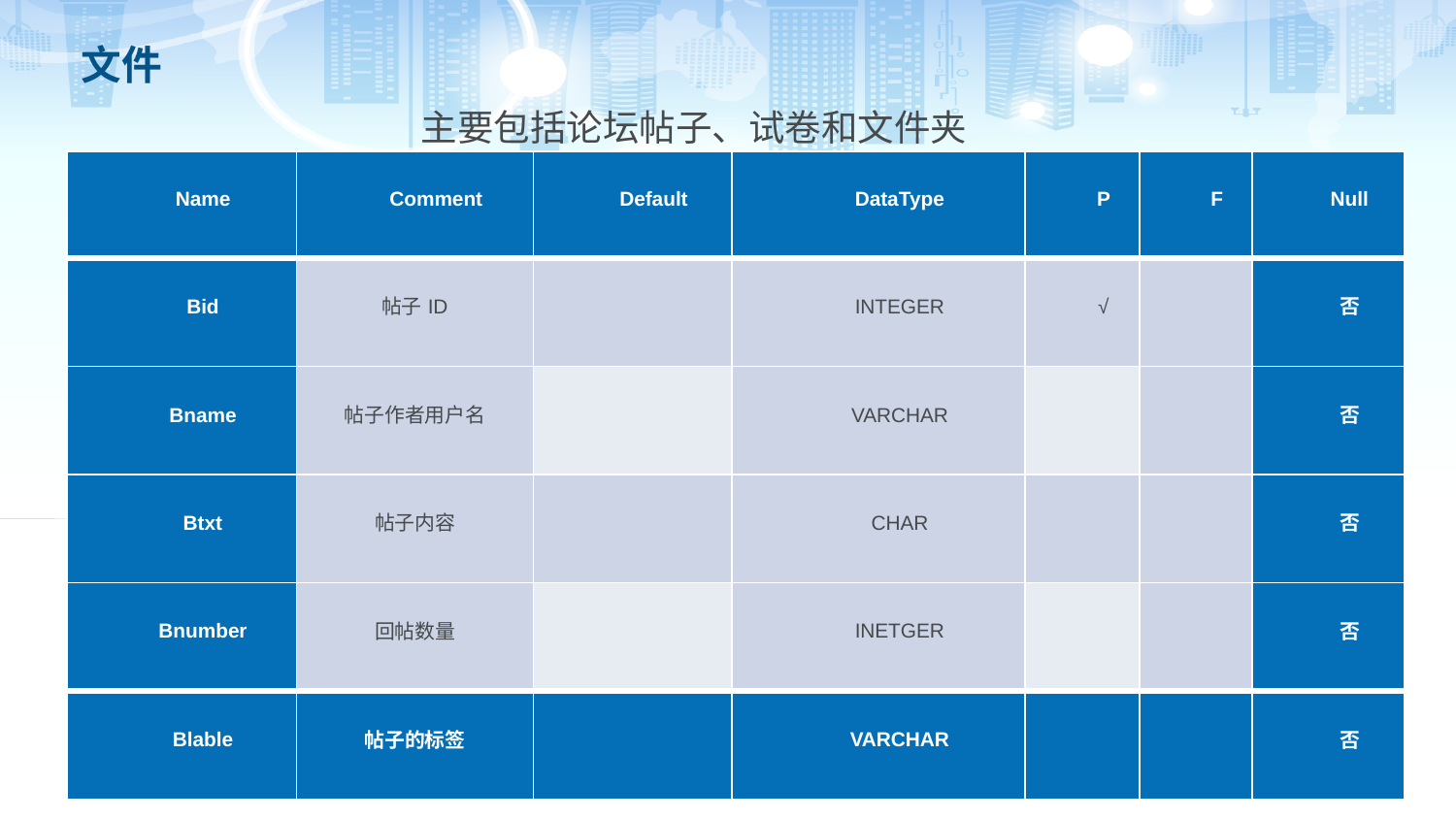

# 文件
主要包括论坛帖子、试卷和文件夹
| Name | Comment | Default | DataType | P | F | Null |
| --- | --- | --- | --- | --- | --- | --- |
| Bid | 帖子ID |  | INTEGER | √ |  | 否 |
| Bname | 帖子作者用户名 |  | VARCHAR |  |  | 否 |
| Btxt | 帖子内容 |  | CHAR |  |  | 否 |
| Bnumber | 回帖数量 |  | INETGER |  |  | 否 |
| Blable | 帖子的标签 |  | VARCHAR |  |  | 否 |